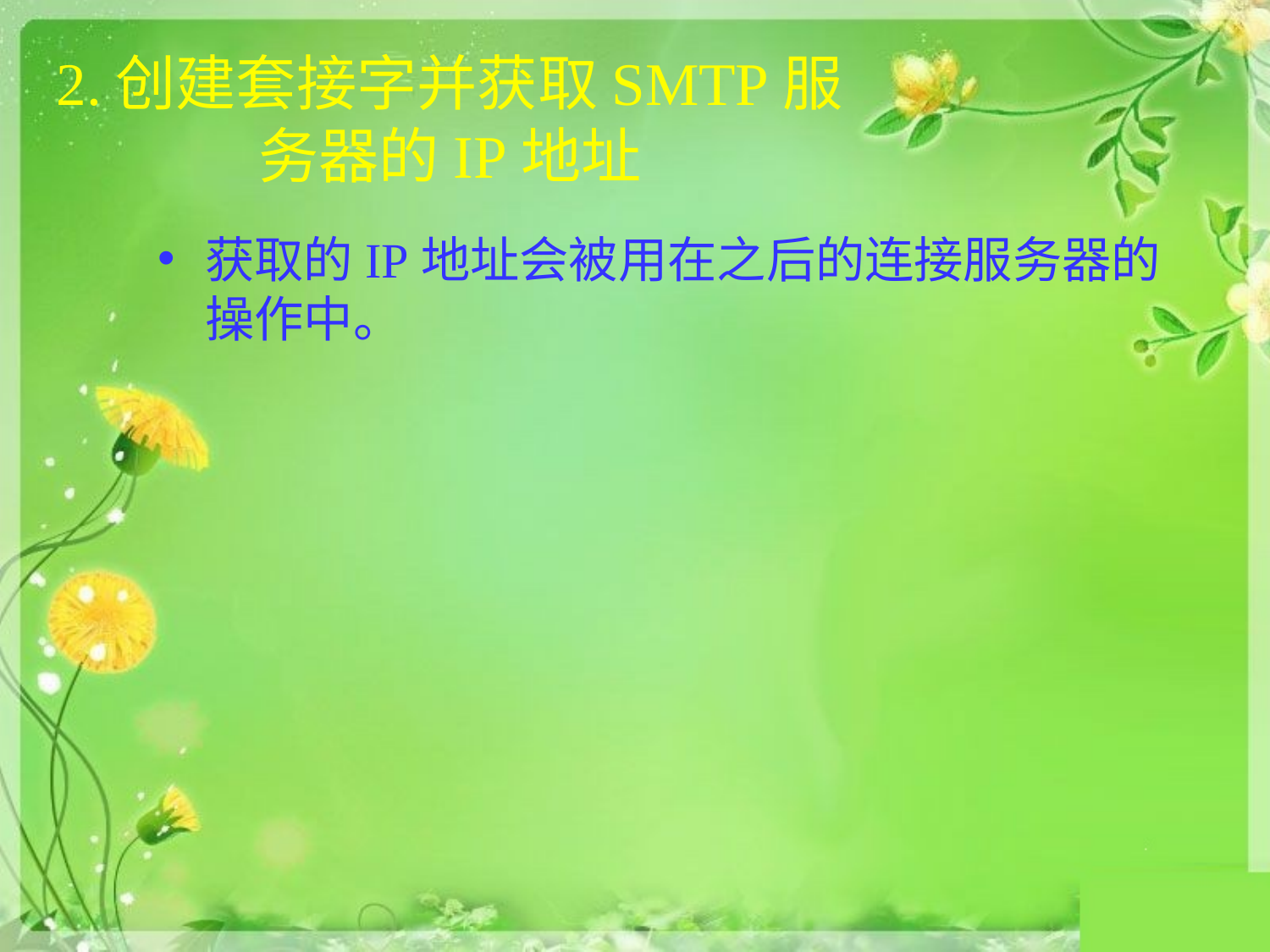

# 2.创建套接字并获取SMTP服务器的IP地址
获取的IP地址会被用在之后的连接服务器的操作中。